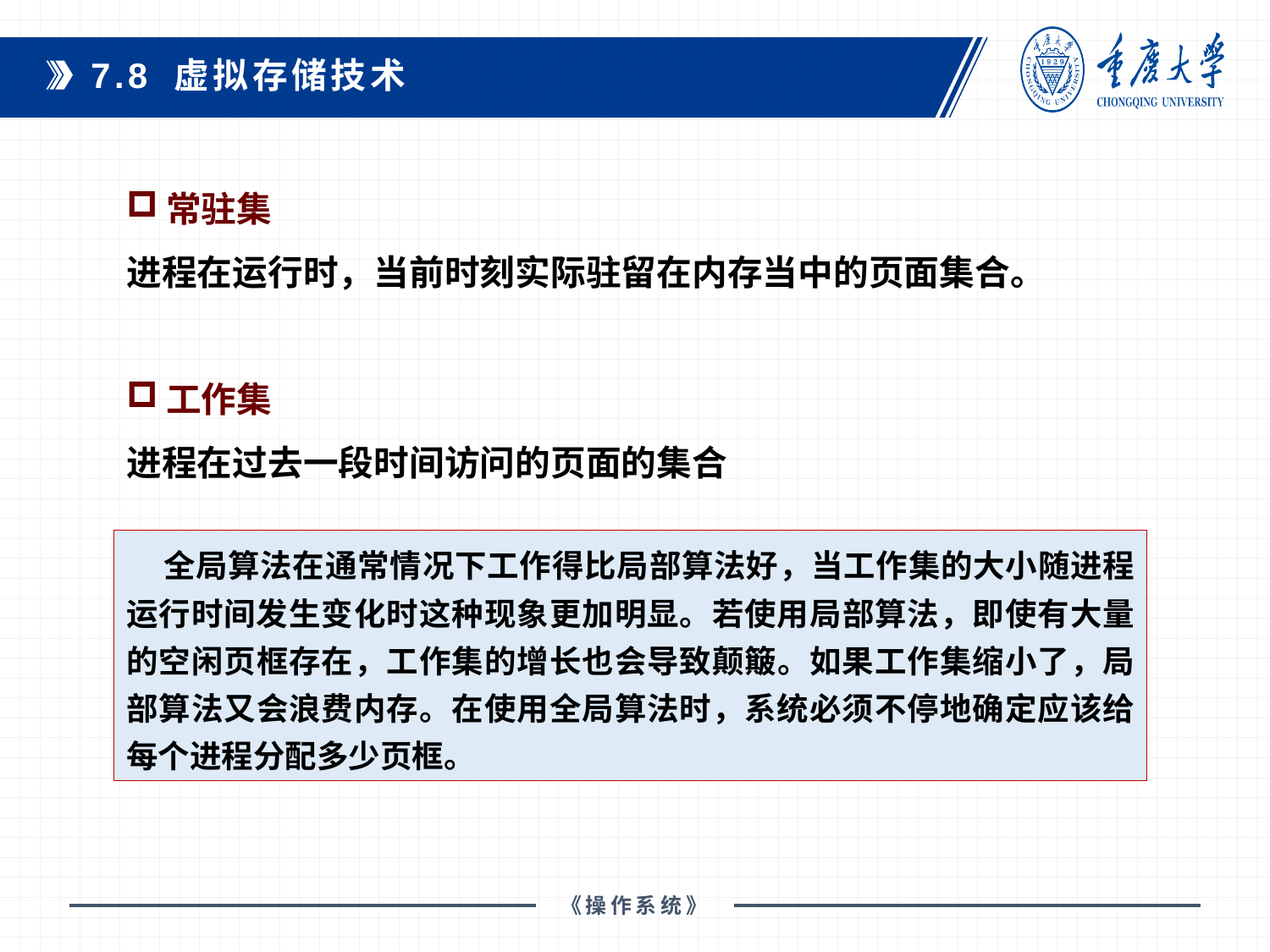

7.8 虚拟存储技术

常驻集
进程在运行时，当前时刻实际驻留在内存当中的页面集合。

工作集
进程在过去一段时间访问的页面的集合
全局算法在通常情况下工作得比局部算法好，当工作集的大小随进程运行时间发生变化时这种现象更加明显。若使用局部算法，即使有大量的空闲页框存在，工作集的增长也会导致颠簸。如果工作集缩小了，局部算法又会浪费内存。在使用全局算法时，系统必须不停地确定应该给每个进程分配多少页框。